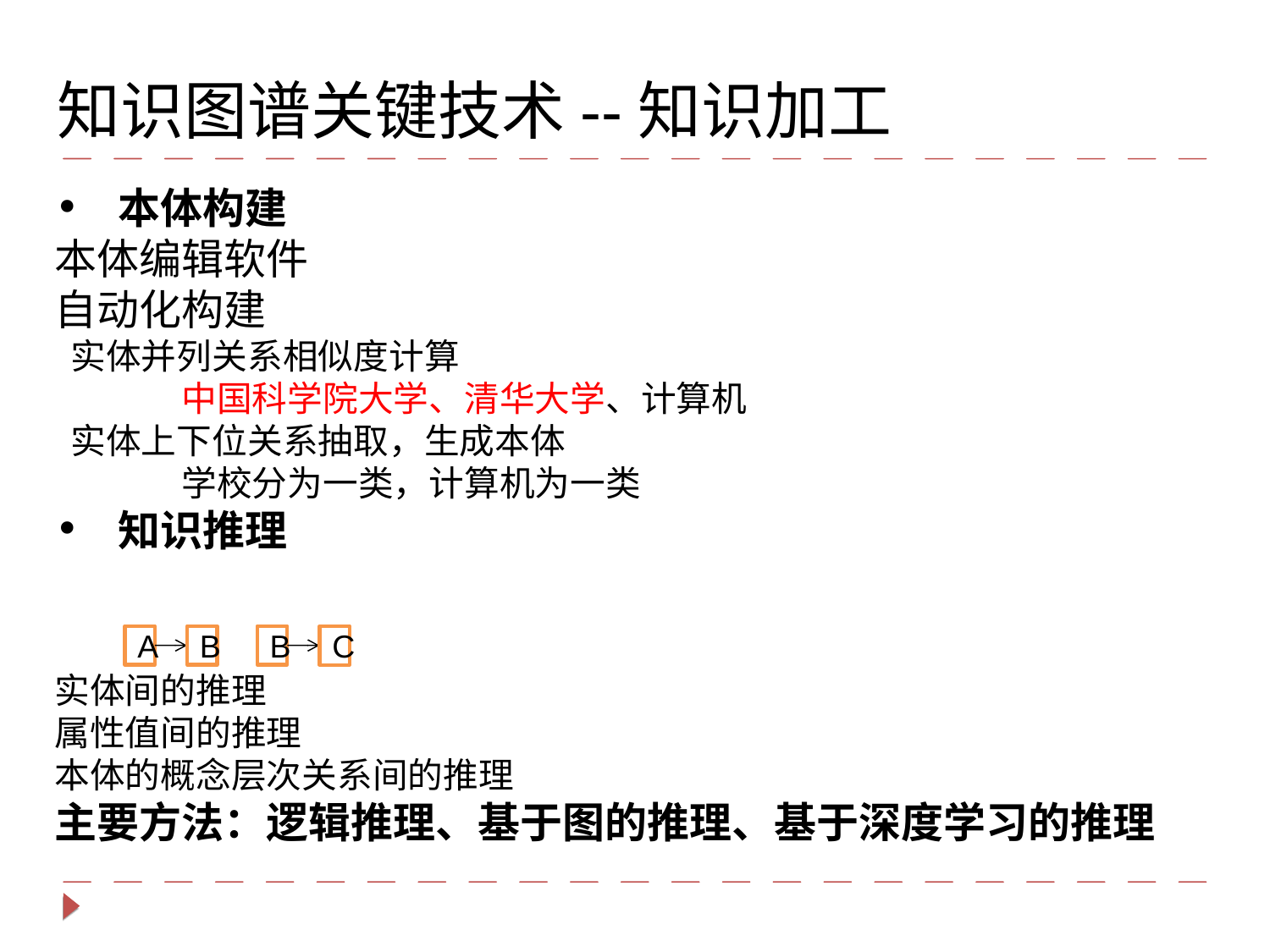

知识图谱关键技术--知识加工
本体构建
本体编辑软件
自动化构建
 实体并列关系相似度计算
	中国科学院大学、清华大学、计算机
 实体上下位关系抽取，生成本体
	学校分为一类，计算机为一类
知识推理

实体间的推理
属性值间的推理
本体的概念层次关系间的推理
主要方法：逻辑推理、基于图的推理、基于深度学习的推理

A
B
B
C